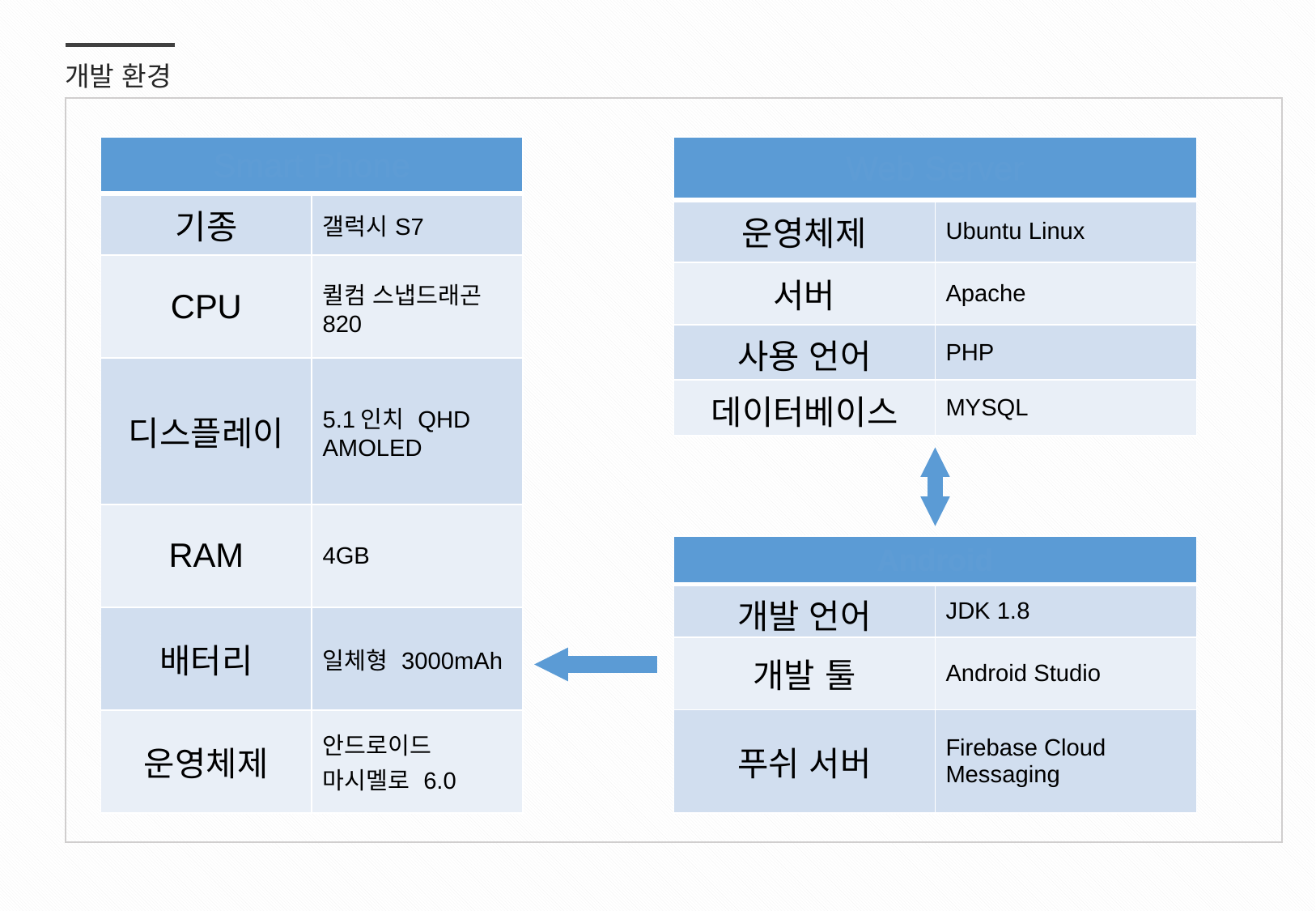

개발 환경

| Web Server |  |
| --- | --- |
| 운영체제 | Ubuntu Linux |
| 서버 | Apache |
| 사용 언어 | PHP |
| 데이터베이스 | MYSQL |
| Smart Phone |  |
| --- | --- |
| 기종 | 갤럭시S7 |
| CPU | 퀼컴 스냅드래곤 820 |
| 디스플레이 | 5.1인치 QHD AMOLED |
| RAM | 4GB |
| 배터리 | 일체형 3000mAh |
| 운영체제 | 안드로이드 마시멜로 6.0 |
| Android |  |
| --- | --- |
| 개발 언어 | JDK 1.8 |
| 개발 툴 | Android Studio |
| 푸쉬 서버 | Firebase Cloud Messaging |